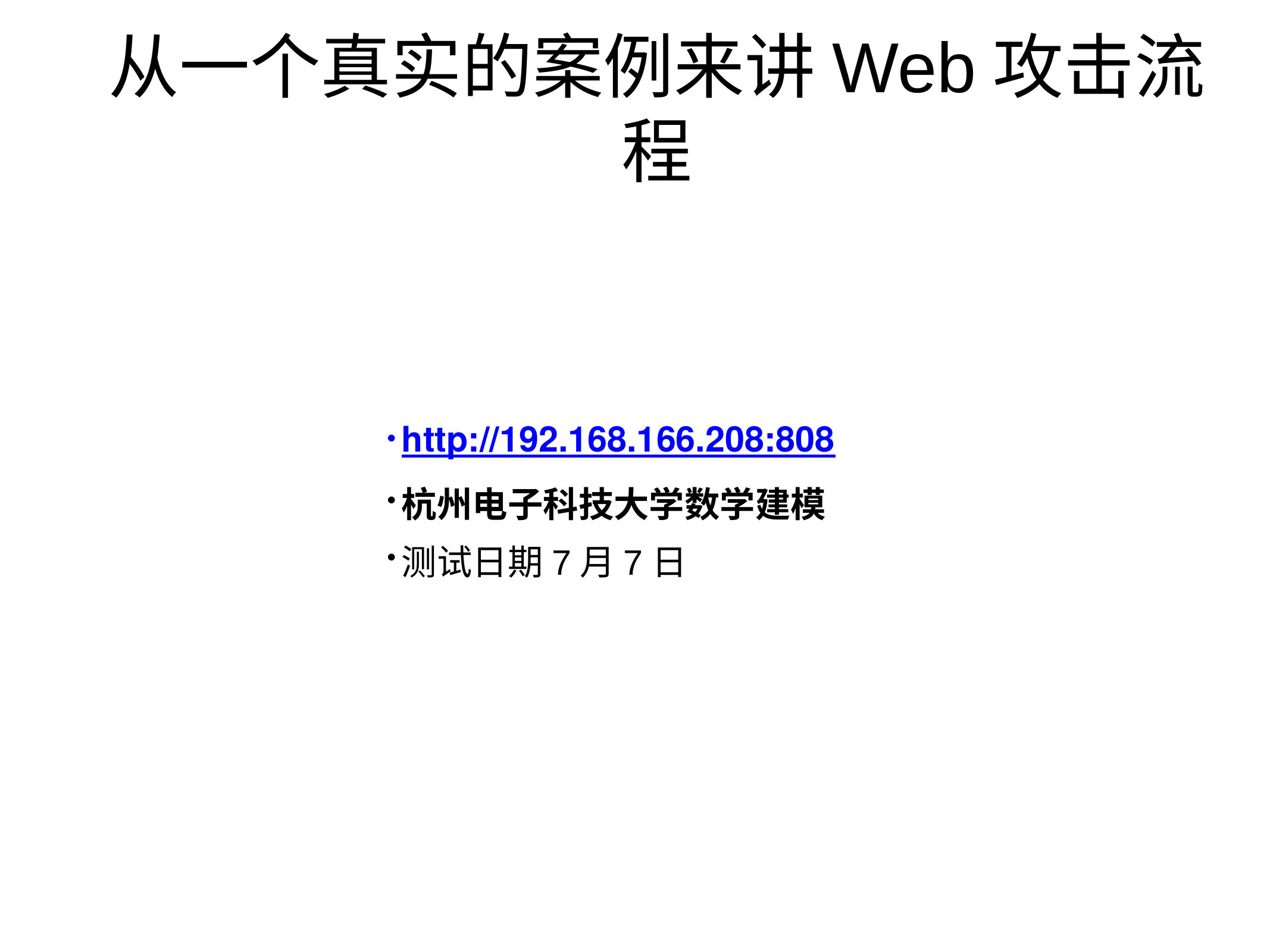

# 从一个真实的案例来讲Web攻击流程
http://192.168.166.208:808
杭州电子科技大学数学建模
测试日期7月7日